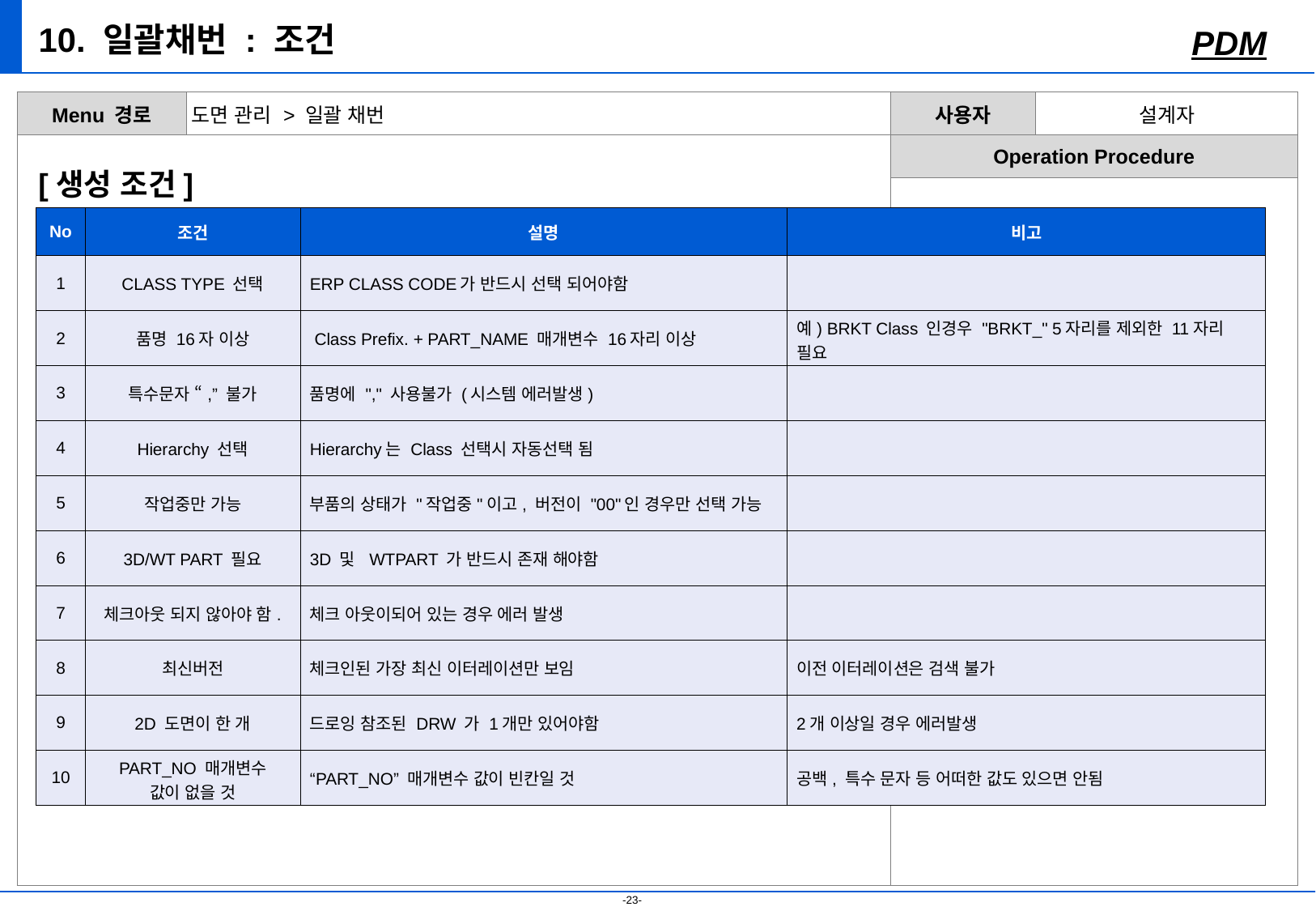

# 10. 일괄채번 : 조건
PDM
| Menu 경로 | 도면 관리 > 일괄 채번 | 사용자 | 설계자 |
| --- | --- | --- | --- |
|  |  | Operation Procedure |  |
|  |  |  |  |
[생성 조건]
| No | 조건 | 설명 | 비고 |
| --- | --- | --- | --- |
| 1 | CLASS TYPE 선택 | ERP CLASS CODE가 반드시 선택 되어야함 |  |
| 2 | 품명 16자 이상 | Class Prefix. + PART\_NAME 매개변수 16자리 이상 | 예) BRKT Class 인경우 "BRKT\_" 5자리를 제외한 11자리 필요 |
| 3 | 특수문자 “,” 불가 | 품명에 "," 사용불가 (시스템 에러발생) |  |
| 4 | Hierarchy 선택 | Hierarchy는 Class 선택시 자동선택 됨 |  |
| 5 | 작업중만 가능 | 부품의 상태가 "작업중"이고, 버전이 "00"인 경우만 선택 가능 |  |
| 6 | 3D/WT PART 필요 | 3D 및 WTPART 가 반드시 존재 해야함 |  |
| 7 | 체크아웃 되지 않아야 함. | 체크 아웃이되어 있는 경우 에러 발생 |  |
| 8 | 최신버전 | 체크인된 가장 최신 이터레이션만 보임 | 이전 이터레이션은 검색 불가 |
| 9 | 2D 도면이 한 개 | 드로잉 참조된 DRW 가 1개만 있어야함 | 2개 이상일 경우 에러발생 |
| 10 | PART\_NO 매개변수 값이 없을 것 | “PART\_NO” 매개변수 값이 빈칸일 것 | 공백, 특수 문자 등 어떠한 값도 있으면 안됨 |